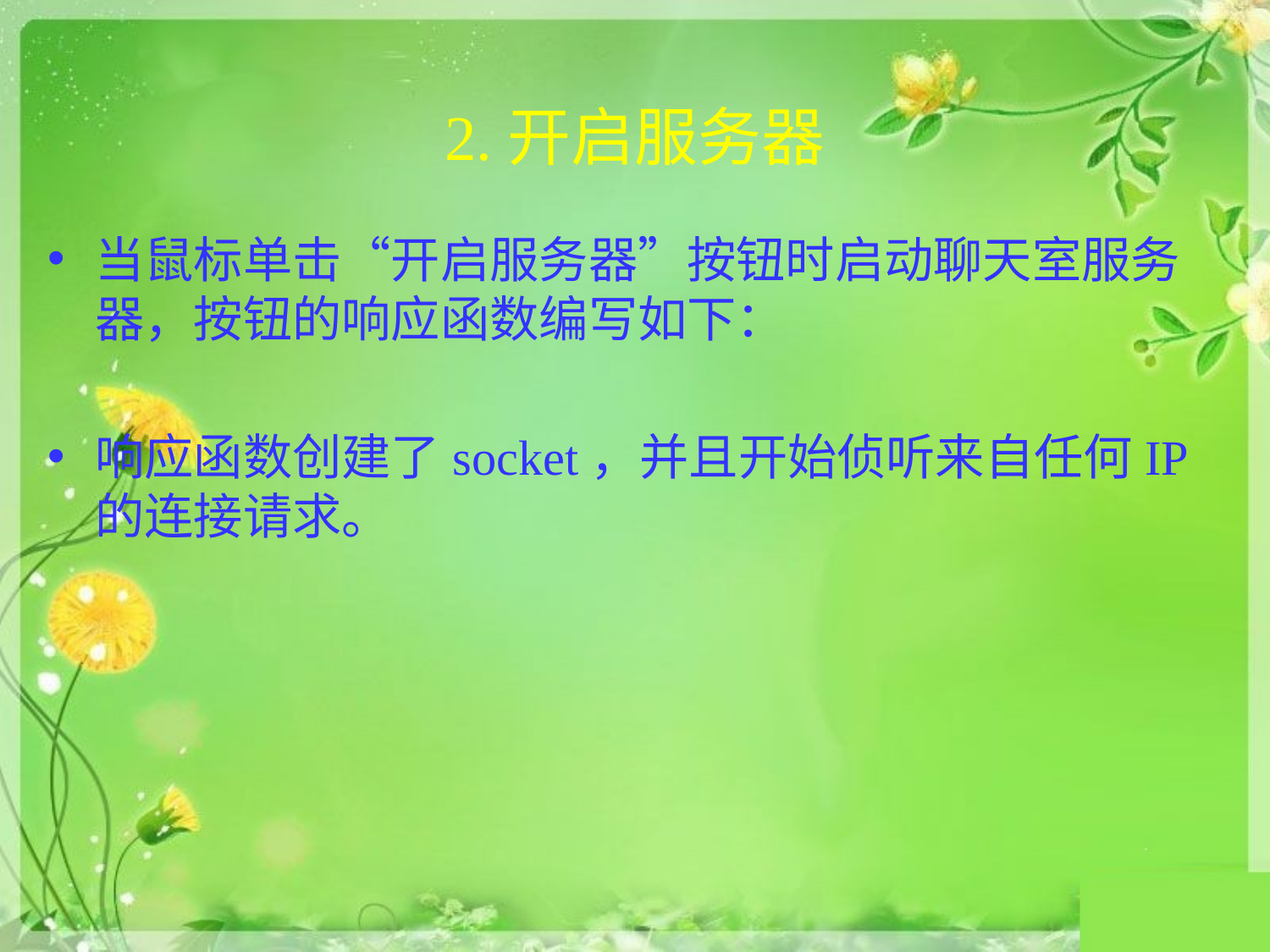

# 2.开启服务器
当鼠标单击“开启服务器”按钮时启动聊天室服务器，按钮的响应函数编写如下：

响应函数创建了socket，并且开始侦听来自任何IP的连接请求。